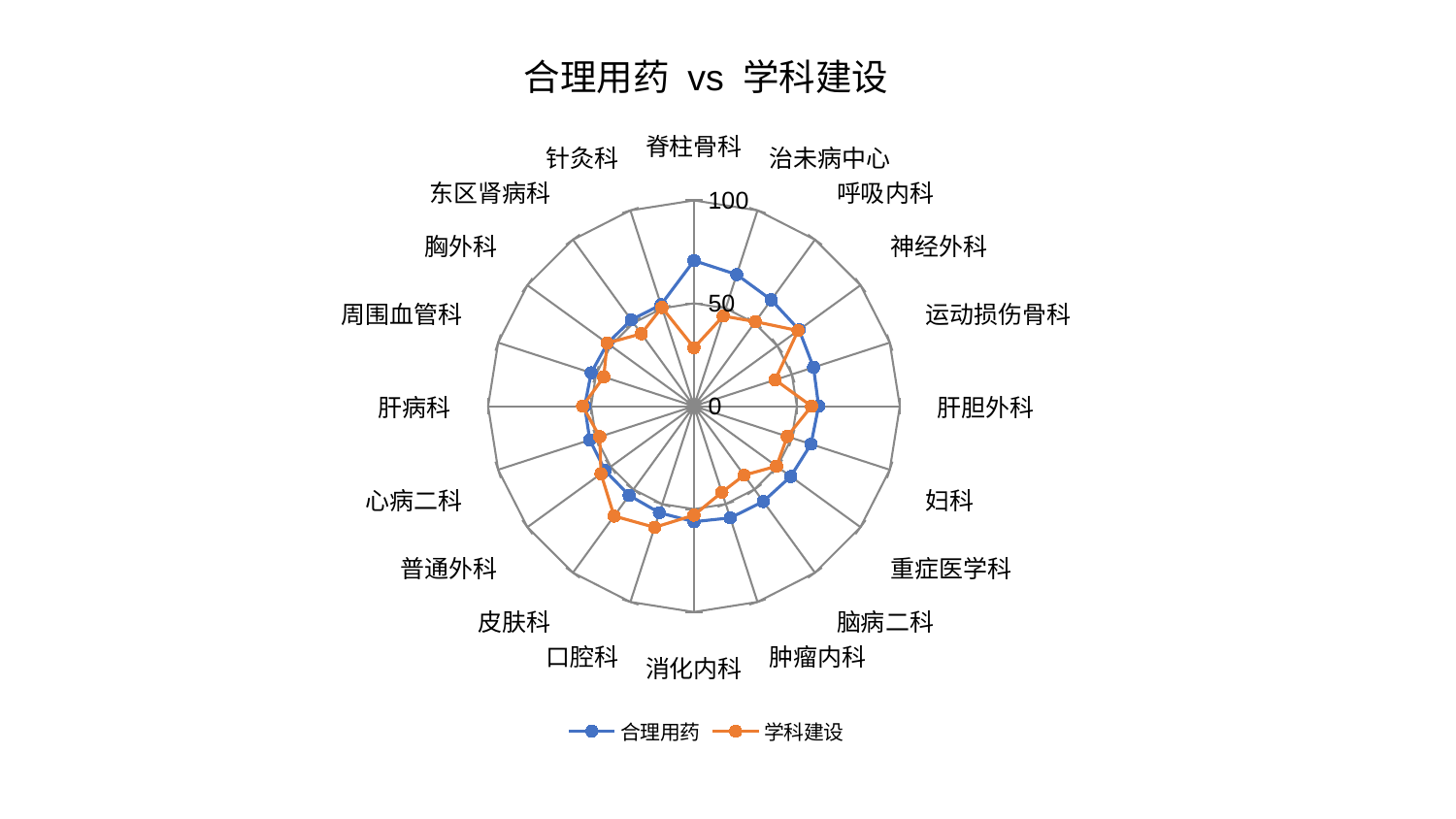

### Chart: 合理用药 vs 学科建设

| Category | 合理用药 | 学科建设 |
|---|---|---|
| 脊柱骨科 | 70.72140282635728 | 28.444103993477707 |
| 治未病中心 | 67.25606919194564 | 46.06156341245222 |
| 呼吸内科 | 63.871995240619 | 50.78156337925752 |
| 神经外科 | 63.12431926445861 | 62.510774113774865 |
| 运动损伤骨科 | 61.08528503771114 | 41.48744088474169 |
| 肝胆外科 | 60.57439929092304 | 57.12445465198611 |
| 妇科 | 59.777460118429 | 47.65585919421273 |
| 重症医学科 | 58.11118317933211 | 49.608033189635655 |
| 脑病二科 | 57.27401497339823 | 41.46172552486571 |
| 肿瘤内科 | 57.056120376206934 | 43.99552461975326 |
| 消化内科 | 56.13973286865171 | 52.92684531174732 |
| 口腔科 | 54.437733321049784 | 61.9030798908942 |
| 皮肤科 | 53.5583514385328 | 65.99063473102791 |
| 普通外科 | 53.33761862892658 | 55.82915340741487 |
| 心病二科 | 53.190561697106546 | 48.11571495026612 |
| 肝病科 | 53.067779492723574 | 54.085897153557305 |
| 周围血管科 | 52.50722505678786 | 46.06496155225578 |
| 胸外科 | 51.991784781033004 | 52.12157882384245 |
| 东区肾病科 | 51.855284755693084 | 43.50975517036145 |
| 针灸科 | 51.82521862863896 | 50.454826004625446 |
61